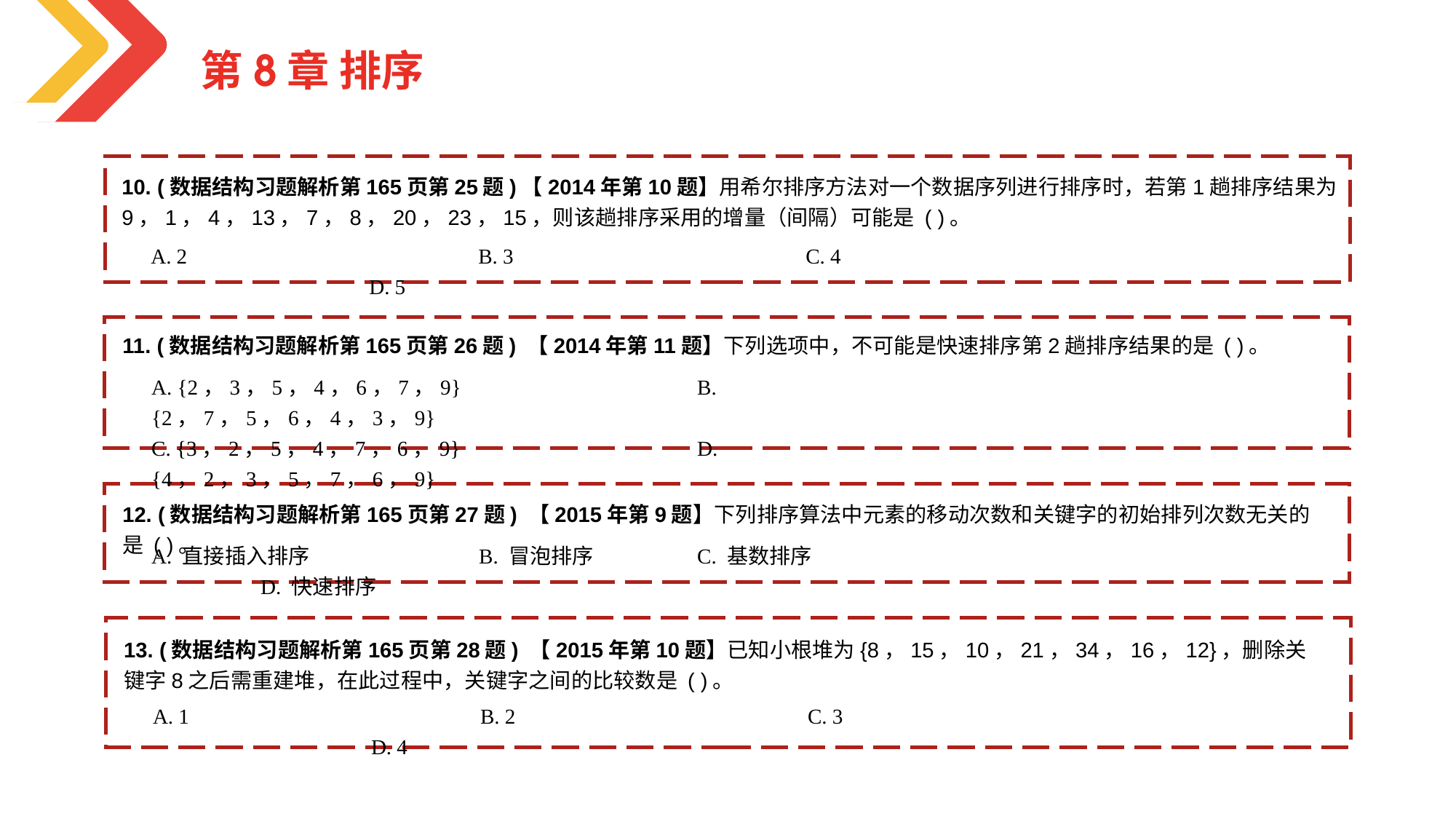

第8章 排序

10. (数据结构习题解析第165页第25题)【2014年第10题】用希尔排序方法对一个数据序列进行排序时，若第1趟排序结果为9，1，4，13，7，8，20，23，15，则该趟排序采用的增量（间隔）可能是 ( )。
A. 2			B. 3			C. 4			D. 5

11. (数据结构习题解析第165页第26题) 【2014年第11题】下列选项中，不可能是快速排序第2趟排序结果的是 ( )。
A. {2，3，5，4，6，7，9}			B. {2，7，5，6，4，3，9}
C. {3，2，5，4，7，6，9}			D. {4，2，3，5，7，6，9}

12. (数据结构习题解析第165页第27题) 【2015年第9题】下列排序算法中元素的移动次数和关键字的初始排列次数无关的是 ( )。
A. 直接插入排序		B. 冒泡排序	C. 基数排序		D. 快速排序

13. (数据结构习题解析第165页第28题) 【2015年第10题】已知小根堆为{8，15，10，21，34，16，12}，删除关键字8之后需重建堆，在此过程中，关键字之间的比较数是 ( )。
A. 1			B. 2			C. 3			D. 4